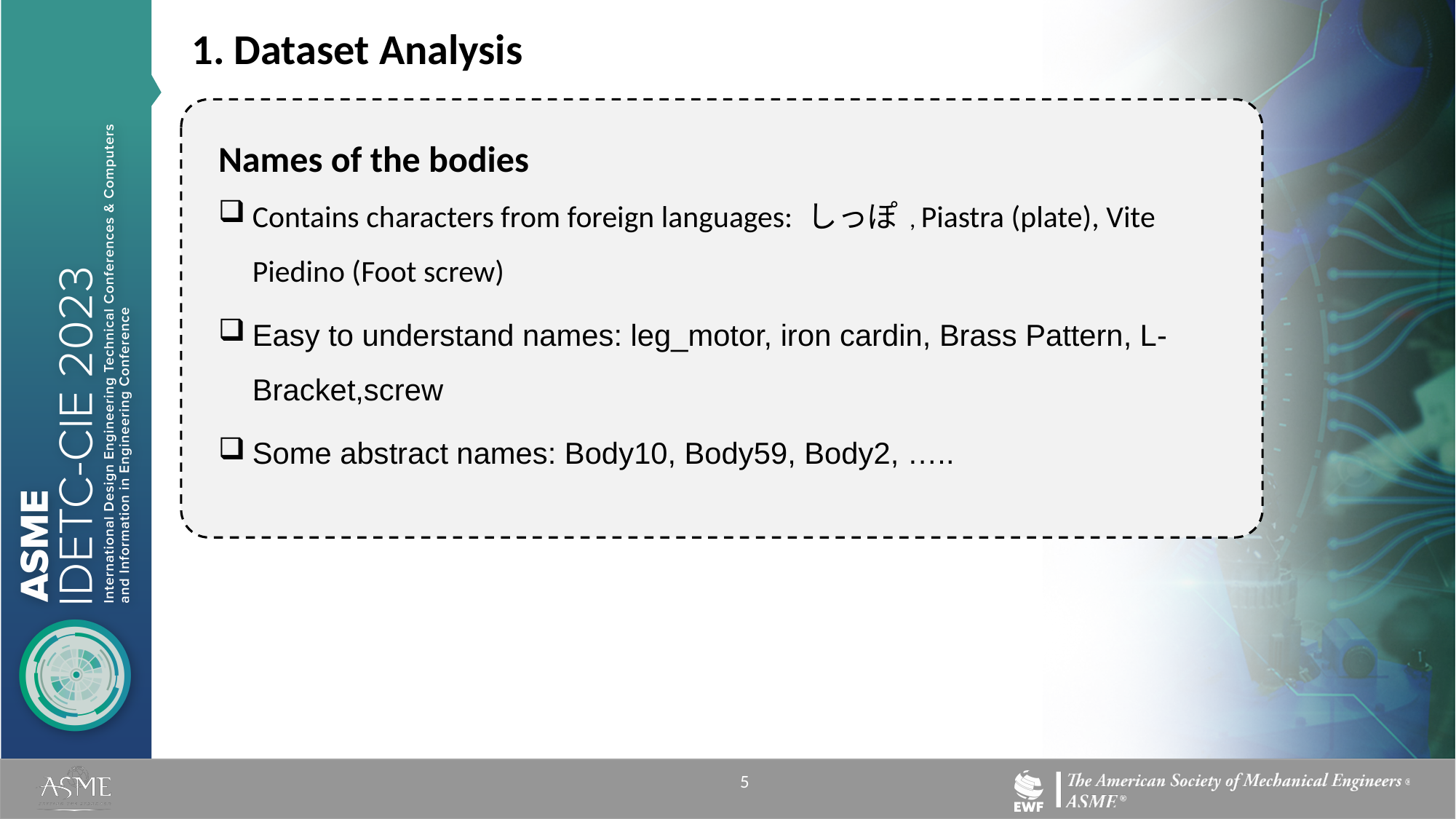

1. Dataset Analysis

Names of the bodies
Contains characters from foreign languages: しっぽ , Piastra (plate), Vite Piedino (Foot screw)
Easy to understand names: leg_motor, iron cardin, Brass Pattern, L-Bracket,screw
Some abstract names: Body10, Body59, Body2, …..
5